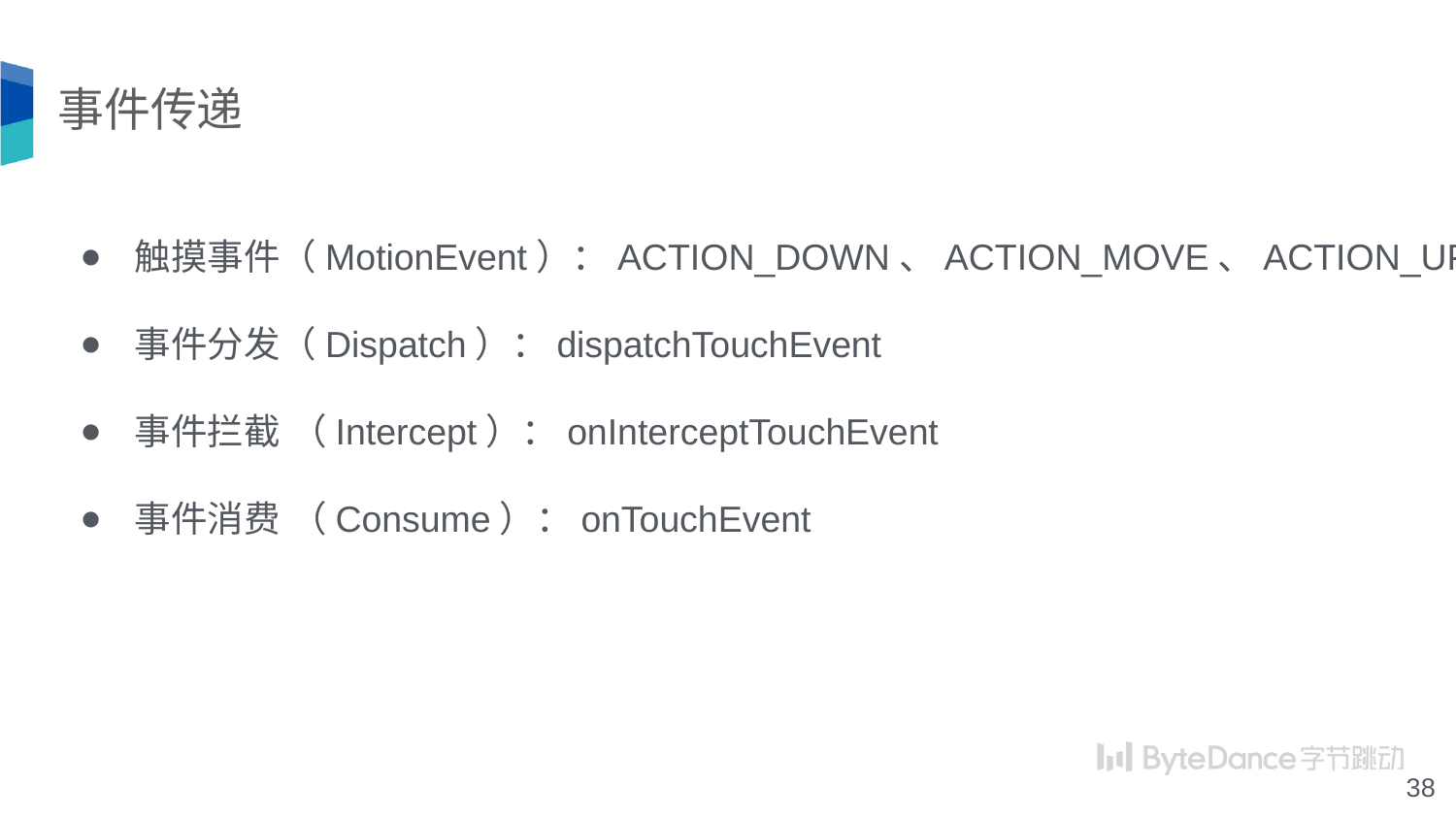

# 事件传递
触摸事件（MotionEvent）：ACTION_DOWN、ACTION_MOVE、ACTION_UP
事件分发（Dispatch）：dispatchTouchEvent
事件拦截 （Intercept）：onInterceptTouchEvent
事件消费 （Consume）：onTouchEvent

38